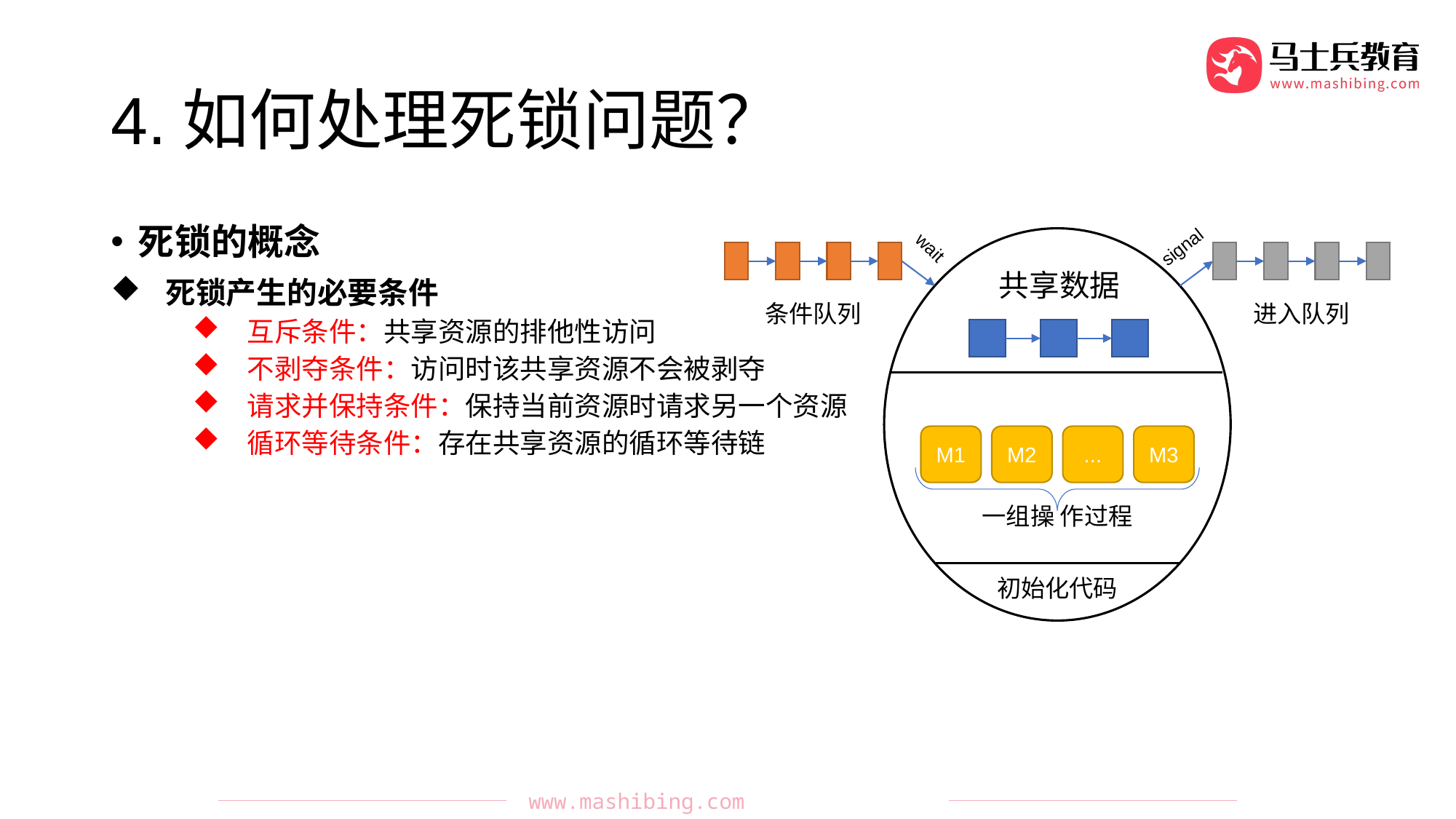

# 4.如何处理死锁问题？
死锁的概念
死锁产生的必要条件
互斥条件：共享资源的排他性访问
不剥夺条件：访问时该共享资源不会被剥夺
请求并保持条件：保持当前资源时请求另一个资源
循环等待条件：存在共享资源的循环等待链

共享数据
初始化代码
signal
wait

条件队列

进入队列

M2
M1
...
M3
一组操 作过程